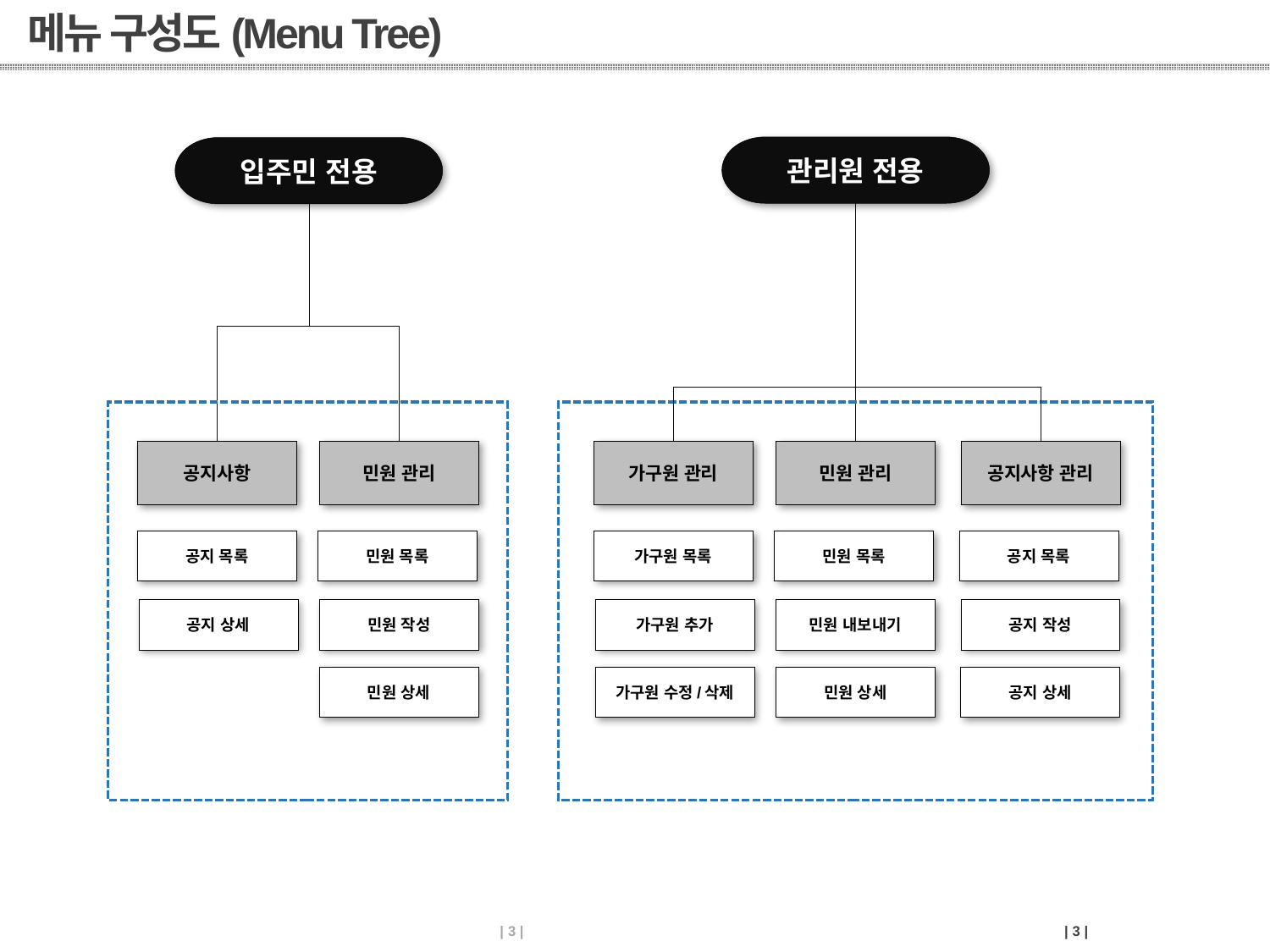

# 메뉴 구성도(Menu Tree)
관리원 전용
입주민 전용

공지사항
민원 관리
공지 목록
민원 목록
공지 상세
민원 작성
민원 상세
가구원 관리
민원 관리
공지사항 관리
가구원 목록
민원 목록
공지 목록
가구원 추가
민원 내보내기
공지 작성
민원 상세
공지 상세
가구원 수정/삭제
| 3 |
| 3 |